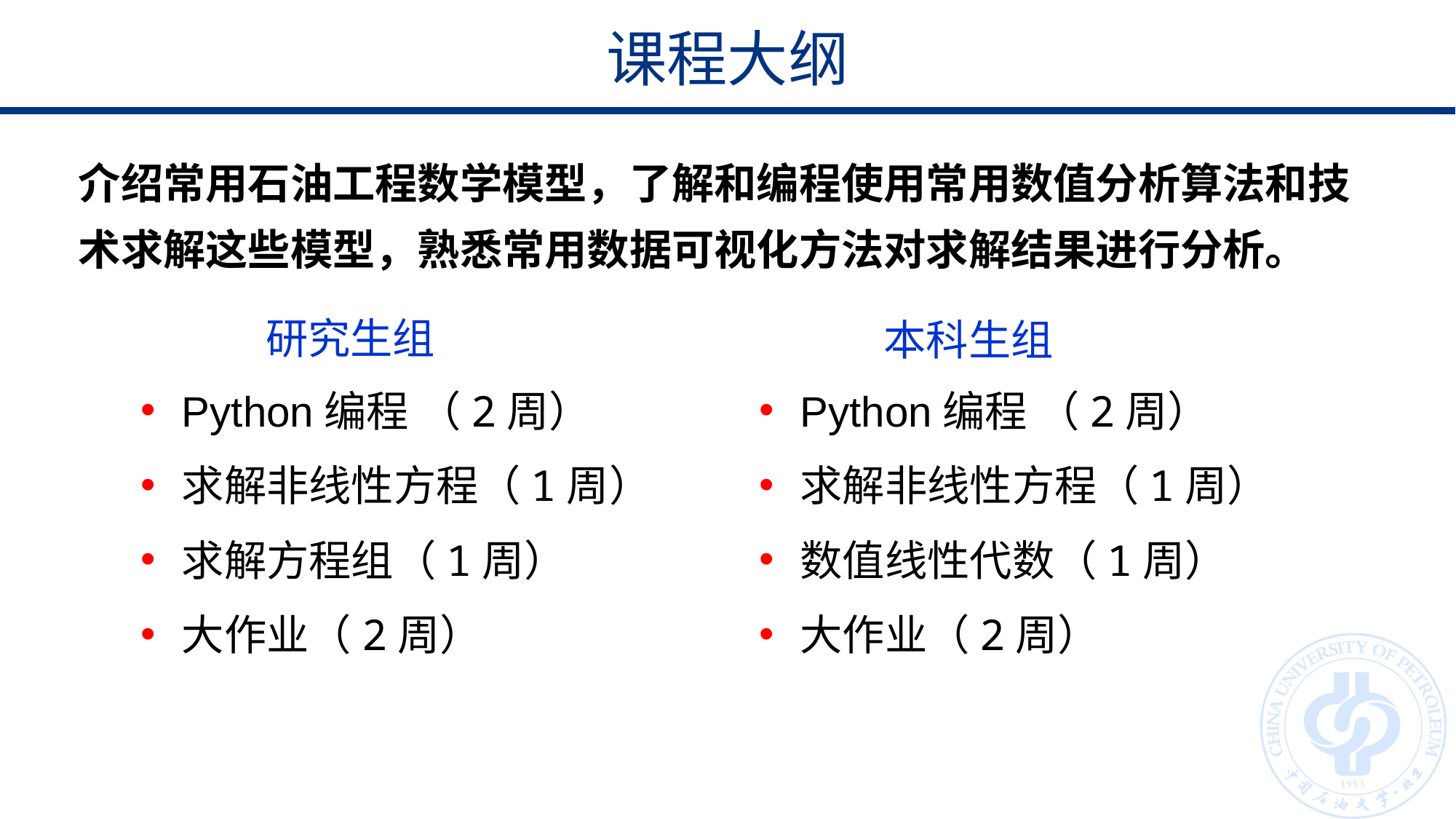

课程大纲
介绍常用石油工程数学模型，了解和编程使用常用数值分析算法和技术求解这些模型，熟悉常用数据可视化方法对求解结果进行分析。
研究生组
本科生组
Python编程 （2周）
求解非线性方程（1周）
求解方程组（1周）
大作业（2周）
Python编程 （2周）
求解非线性方程（1周）
数值线性代数（1周）
大作业（2周）